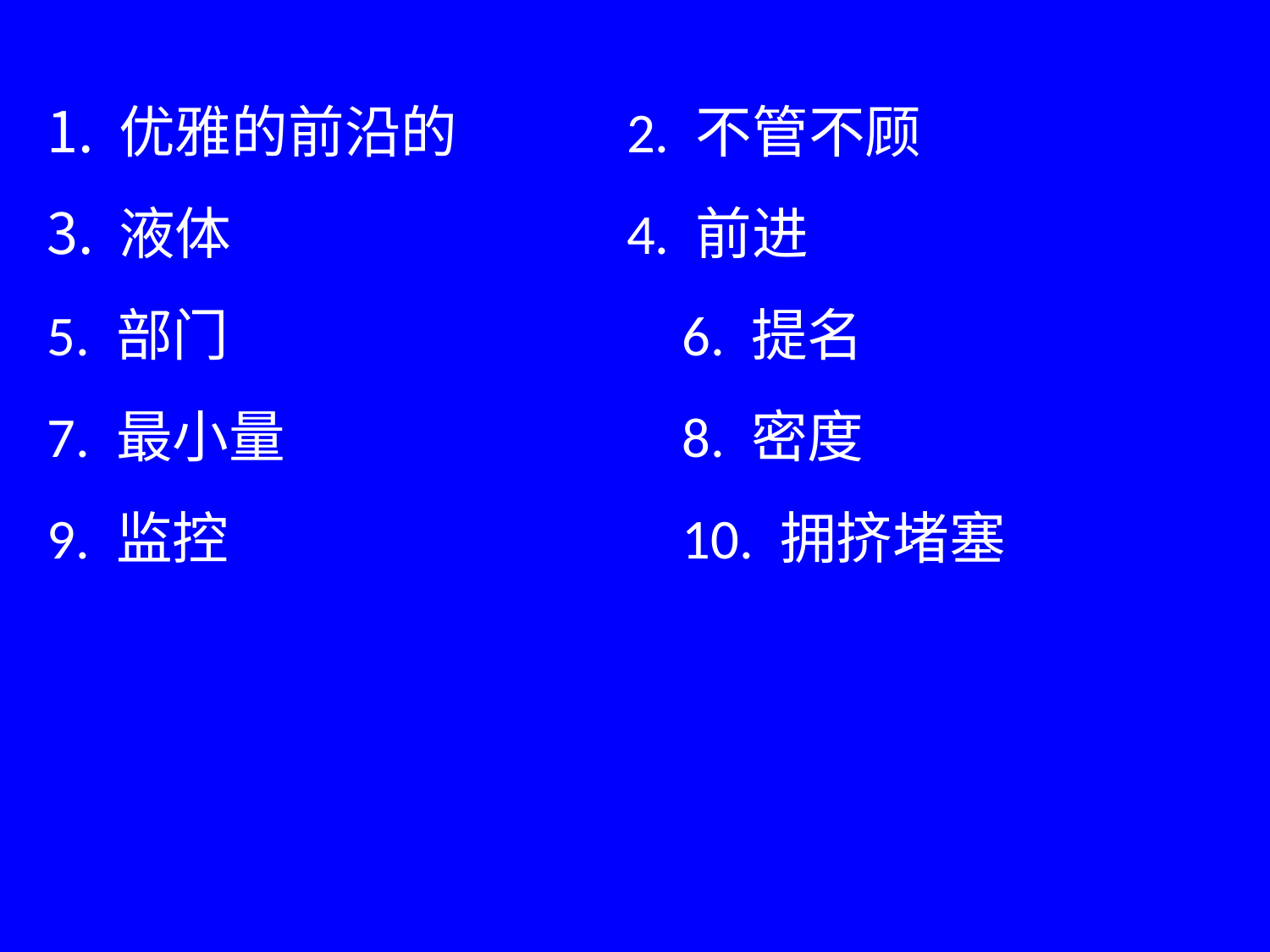

优雅的前沿的		2. 不管不顾
液体			 	4. 前进
5. 部门				6. 提名
7. 最小量				8. 密度
9. 监控 				10. 拥挤堵塞